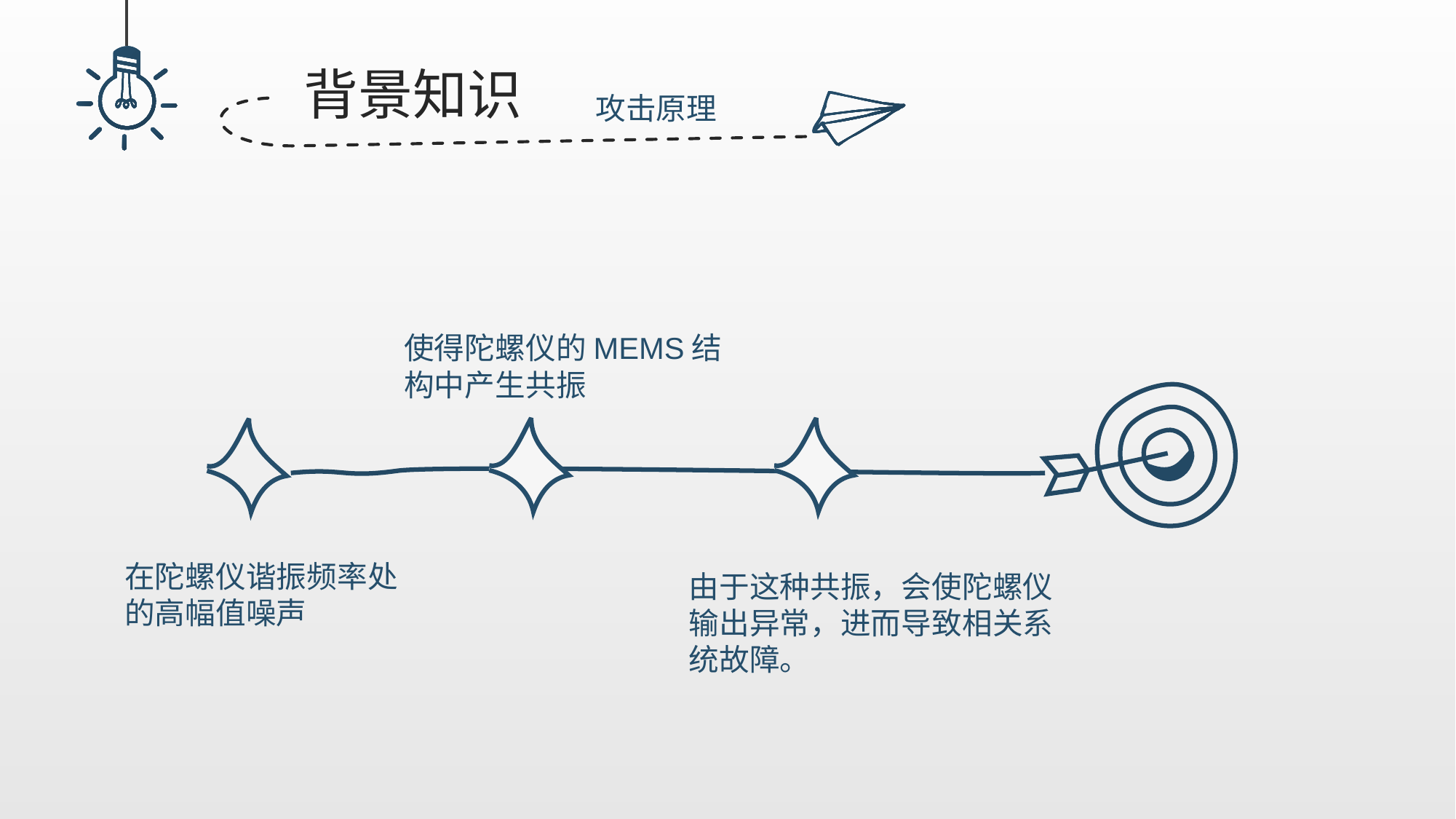

背景知识
攻击原理

使得陀螺仪的MEMS结构中产生共振

在陀螺仪谐振频率处的高幅值噪声
由于这种共振，会使陀螺仪输出异常，进而导致相关系统故障。